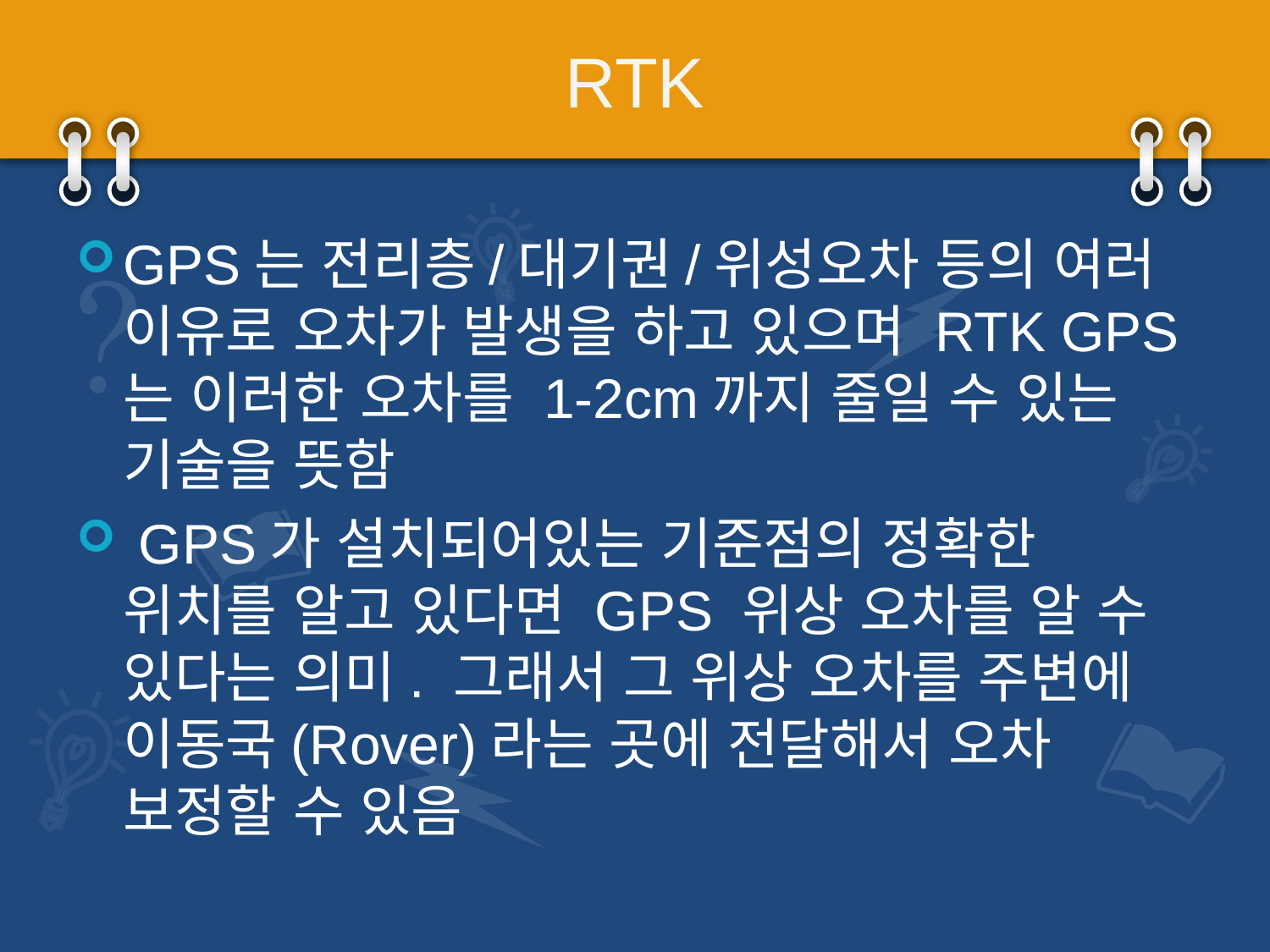

# RTK
GPS는 전리층/대기권/위성오차 등의 여러 이유로 오차가 발생을 하고 있으며 RTK GPS는 이러한 오차를 1-2cm까지 줄일 수 있는 기술을 뜻함
 GPS가 설치되어있는 기준점의 정확한 위치를 알고 있다면 GPS 위상 오차를 알 수 있다는 의미. 그래서 그 위상 오차를 주변에 이동국(Rover)라는 곳에 전달해서 오차 보정할 수 있음